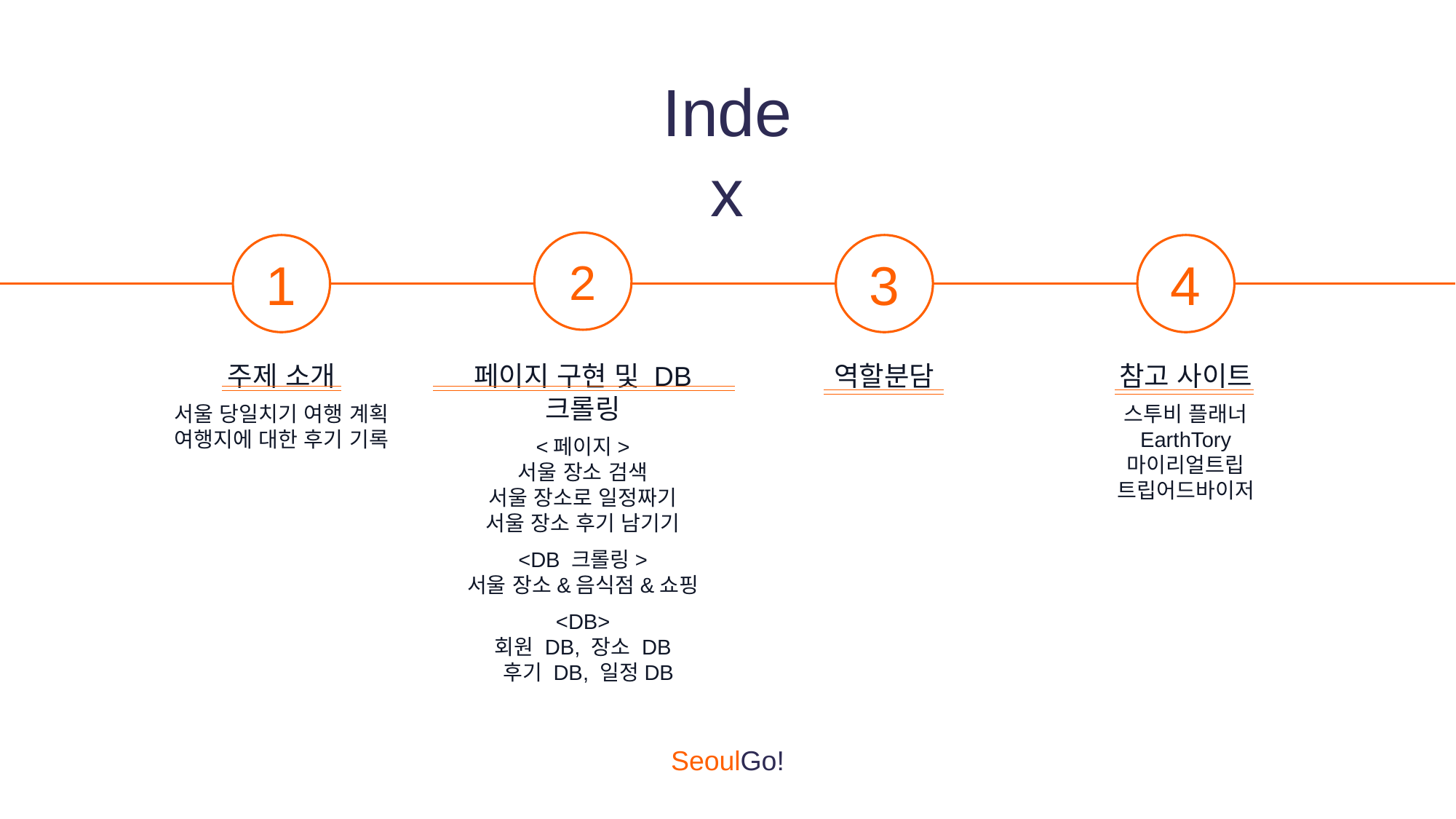

Index
2
1
3
4
주제 소개

서울 당일치기 여행 계획
여행지에 대한 후기 기록
페이지 구현 및 DB 크롤링

<페이지>
서울 장소 검색
서울 장소로 일정짜기
서울 장소 후기 남기기

<DB 크롤링>
서울 장소&음식점&쇼핑

<DB>
회원 DB, 장소 DB
 후기 DB, 일정DB
역할분담

참고 사이트

스투비 플래너
EarthTory
마이리얼트립
트립어드바이저
SeoulGo!